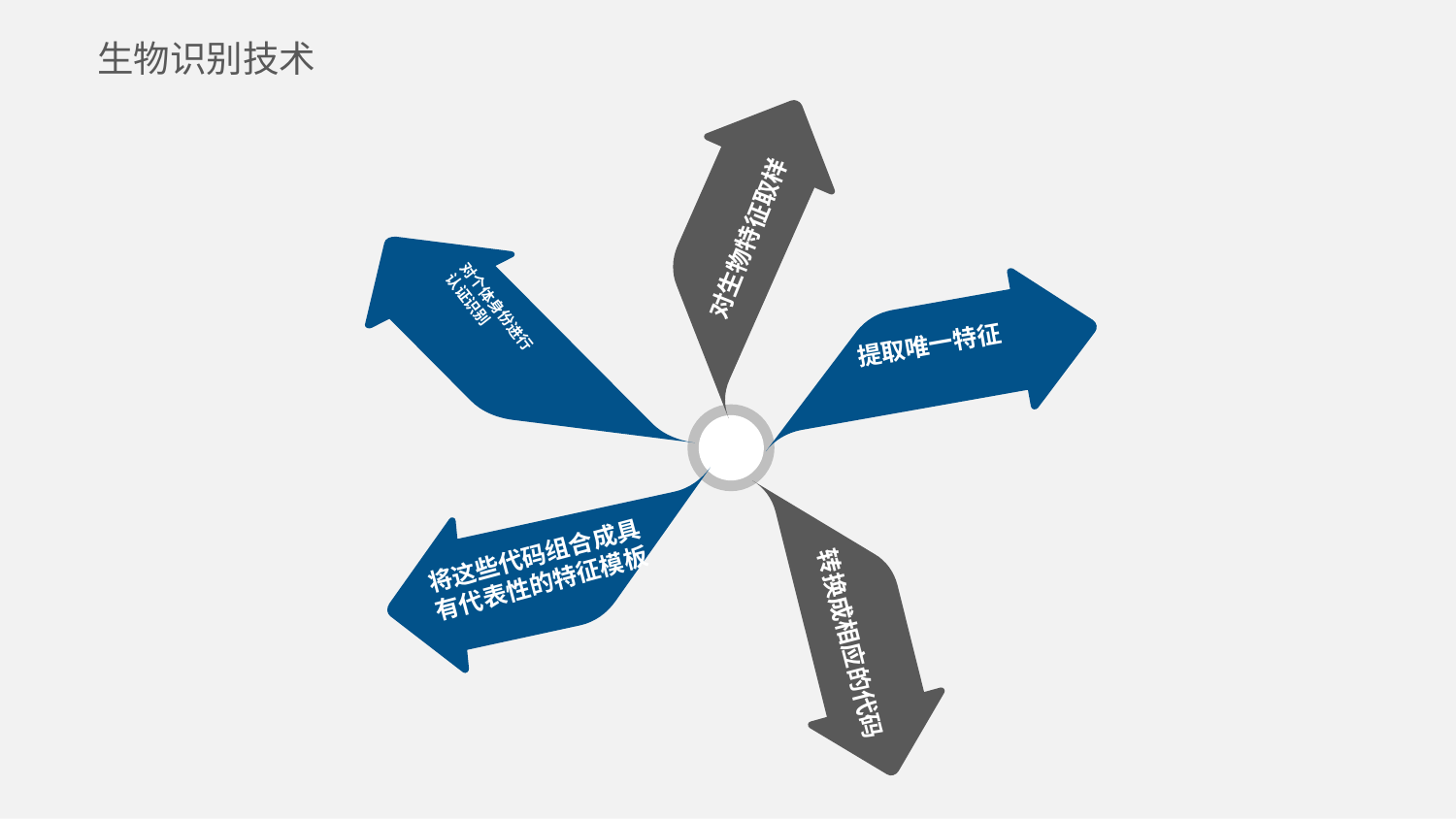

生物识别技术

对生物特征取样

对个体身份进行
认证识别

提取唯一特征

将这些代码组合成具
有代表性的特征模板

转换成相应的代码